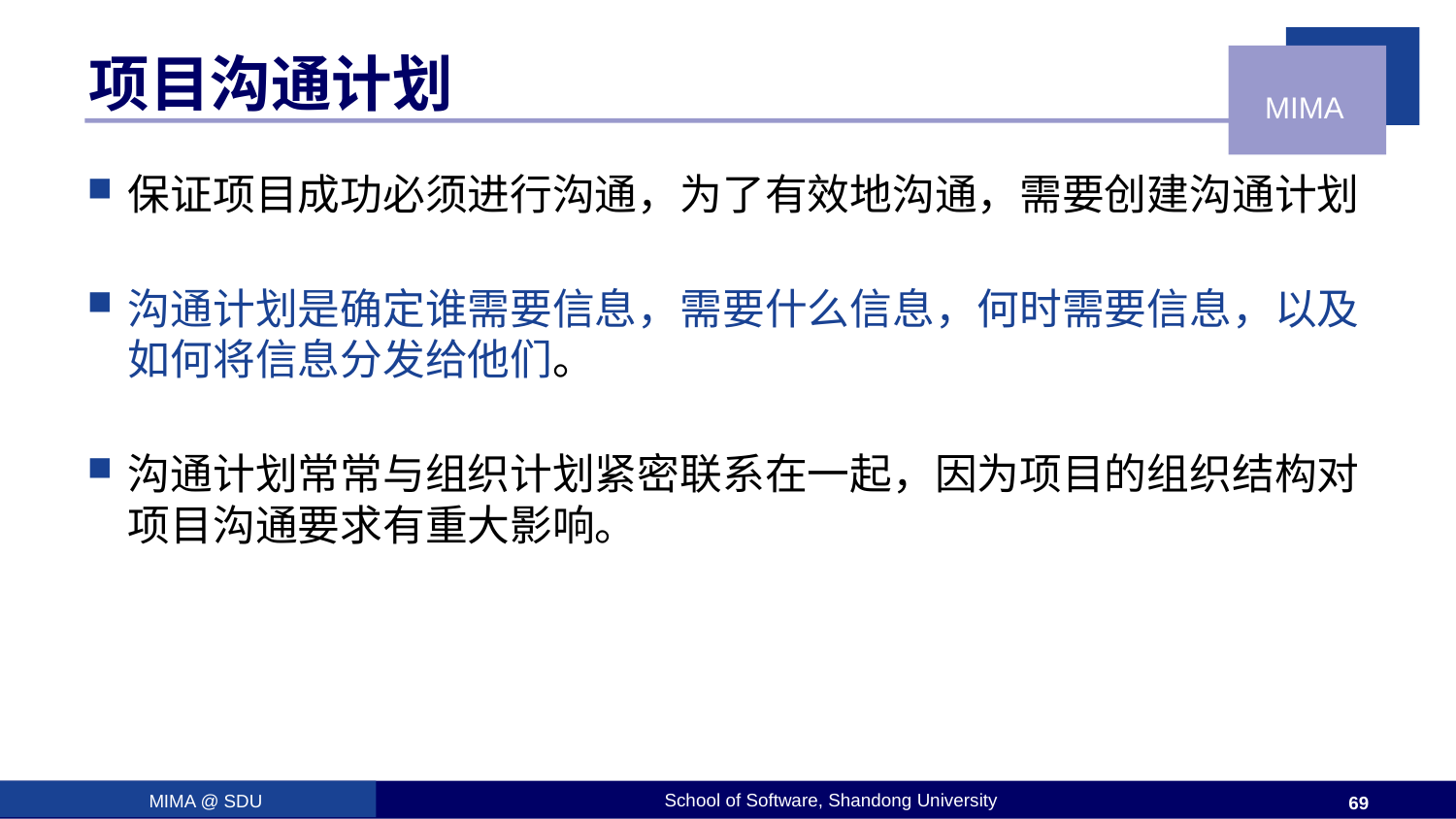

# 项目沟通计划
保证项目成功必须进行沟通，为了有效地沟通，需要创建沟通计划

沟通计划是确定谁需要信息，需要什么信息，何时需要信息，以及如何将信息分发给他们。

沟通计划常常与组织计划紧密联系在一起，因为项目的组织结构对项目沟通要求有重大影响。